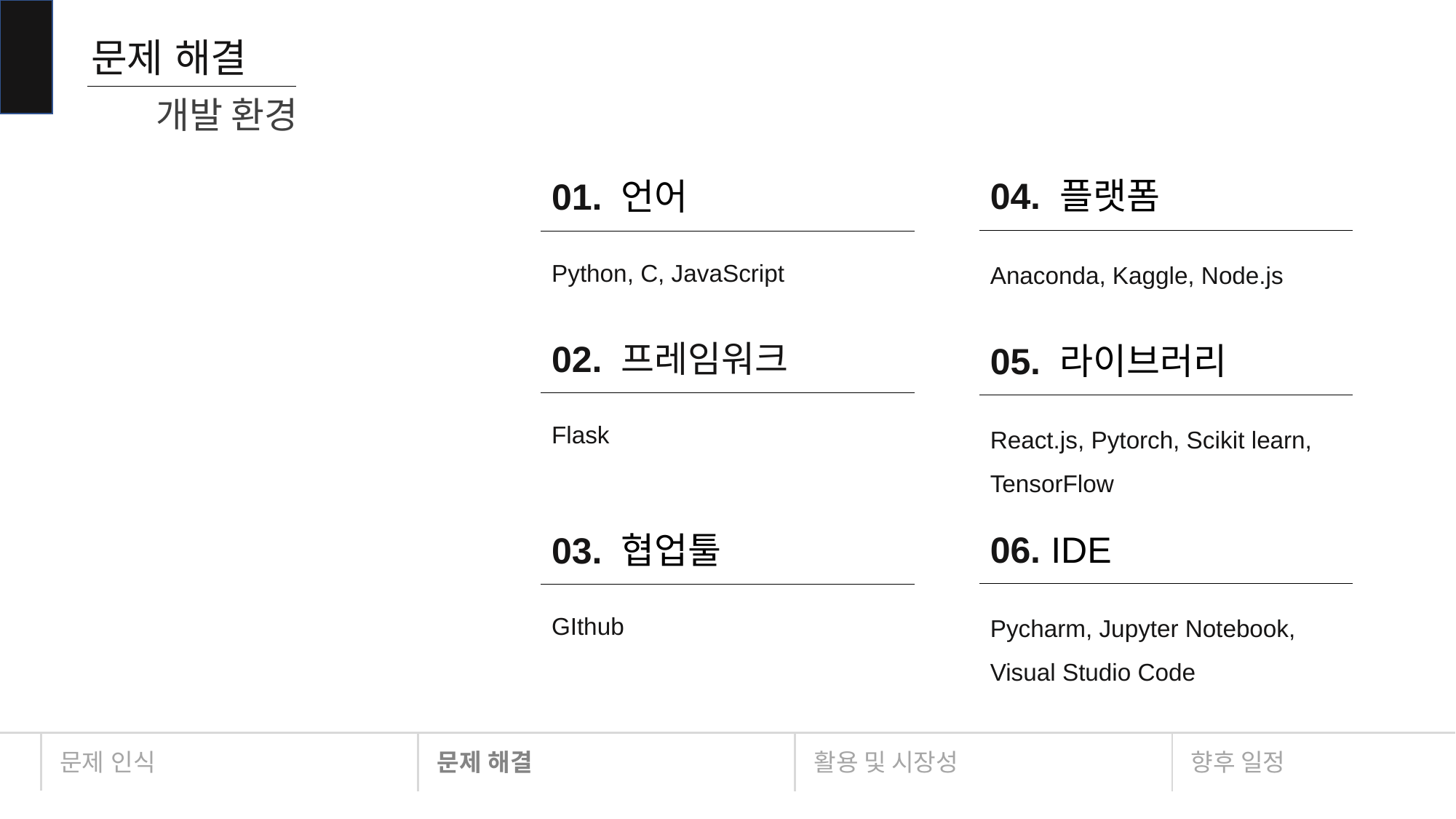

문제 해결
개발 환경
04. 플랫폼
Anaconda, Kaggle, Node.js
01. 언어
Python, C, JavaScript
02. 프레임워크
Flask
05. 라이브러리
React.js, Pytorch, Scikit learn, TensorFlow
06. IDE
Pycharm, Jupyter Notebook, Visual Studio Code
03. 협업툴
GIthub
문제 인식
문제 해결
활용 및 시장성
향후 일정